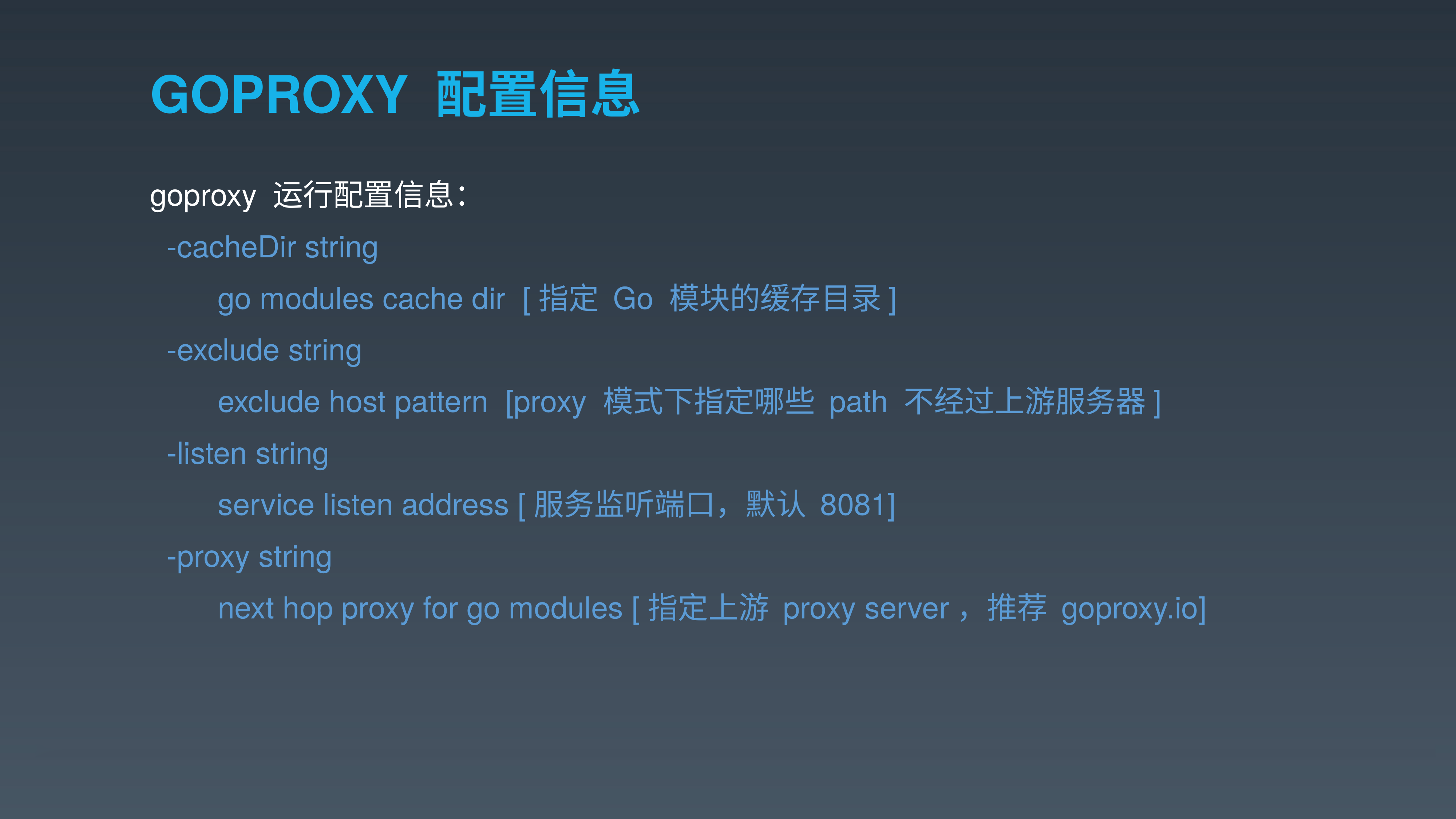

# GOPROXY 配置信息
goproxy 运行配置信息：
  -cacheDir string
        go modules cache dir  [指定 Go 模块的缓存目录]
  -exclude string
        exclude host pattern  [proxy 模式下指定哪些 path 不经过上游服务器]
  -listen string
        service listen address [服务监听端口，默认 8081]
  -proxy string
        next hop proxy for go modules [指定上游 proxy server，推荐 goproxy.io]